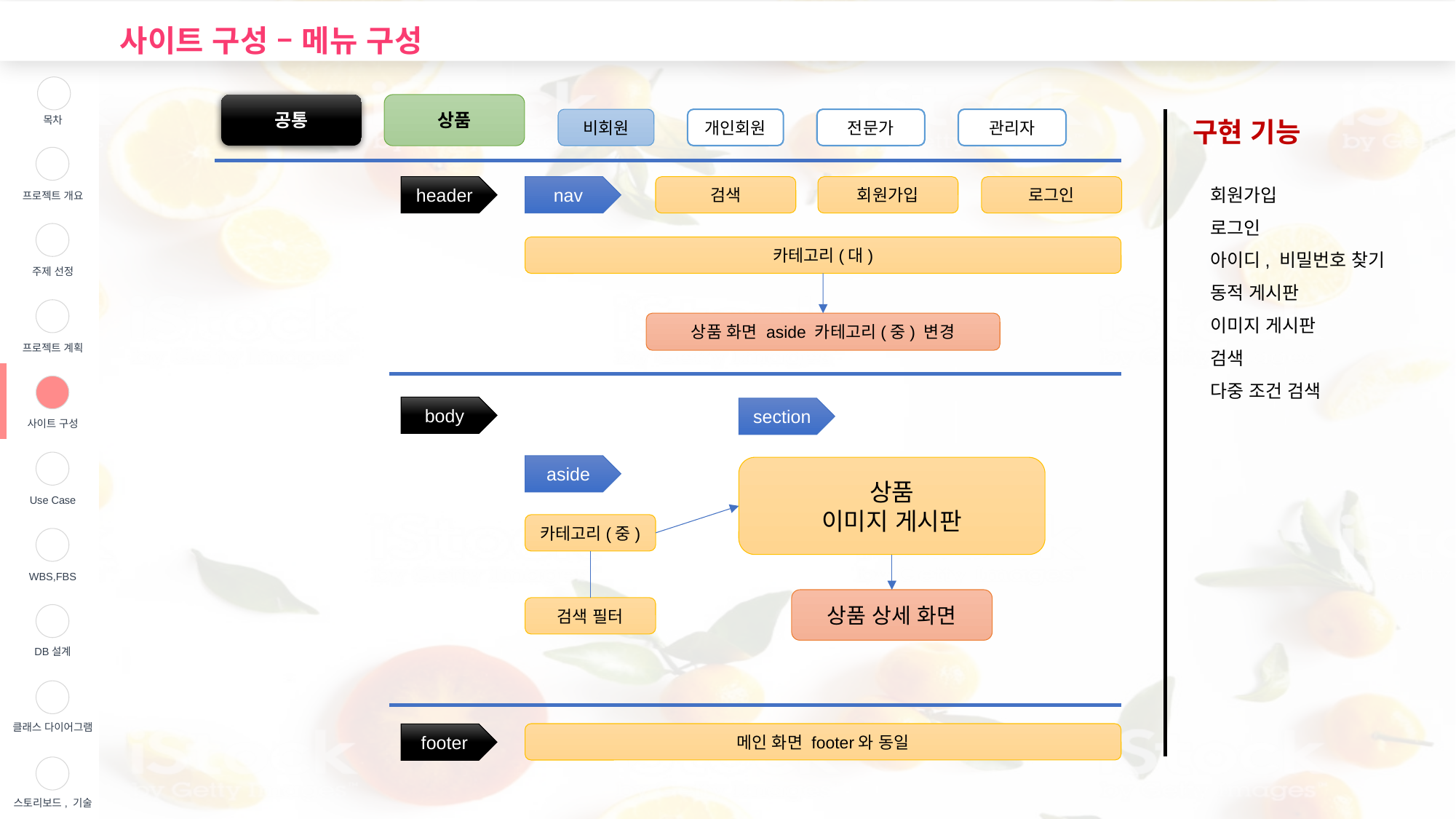

사이트 구성 – 메뉴 구성
|  | 목차 |
| --- | --- |
|  | 프로젝트 개요 |
|  | 주제 선정 |
|  | 프로젝트 계획 |
|  | 사이트 구성 |
|  | Use Case |
|  | WBS,FBS |
|  | DB설계 |
|  | 클래스 다이어그램 |
|  | 스토리보드, 기술 |

공통
상품
비회원
개인회원
전문가
관리자
구현 기능

회원가입
로그인
아이디, 비밀번호 찾기
동적 게시판
이미지 게시판
검색
다중 조건 검색
header
nav
검색
회원가입
로그인

카테고리(대)

상품 화면 aside 카테고리(중) 변경

body
section

aside
상품
이미지 게시판
카테고리(중)

상품 상세 화면
검색 필터

메인 화면 footer와 동일
footer